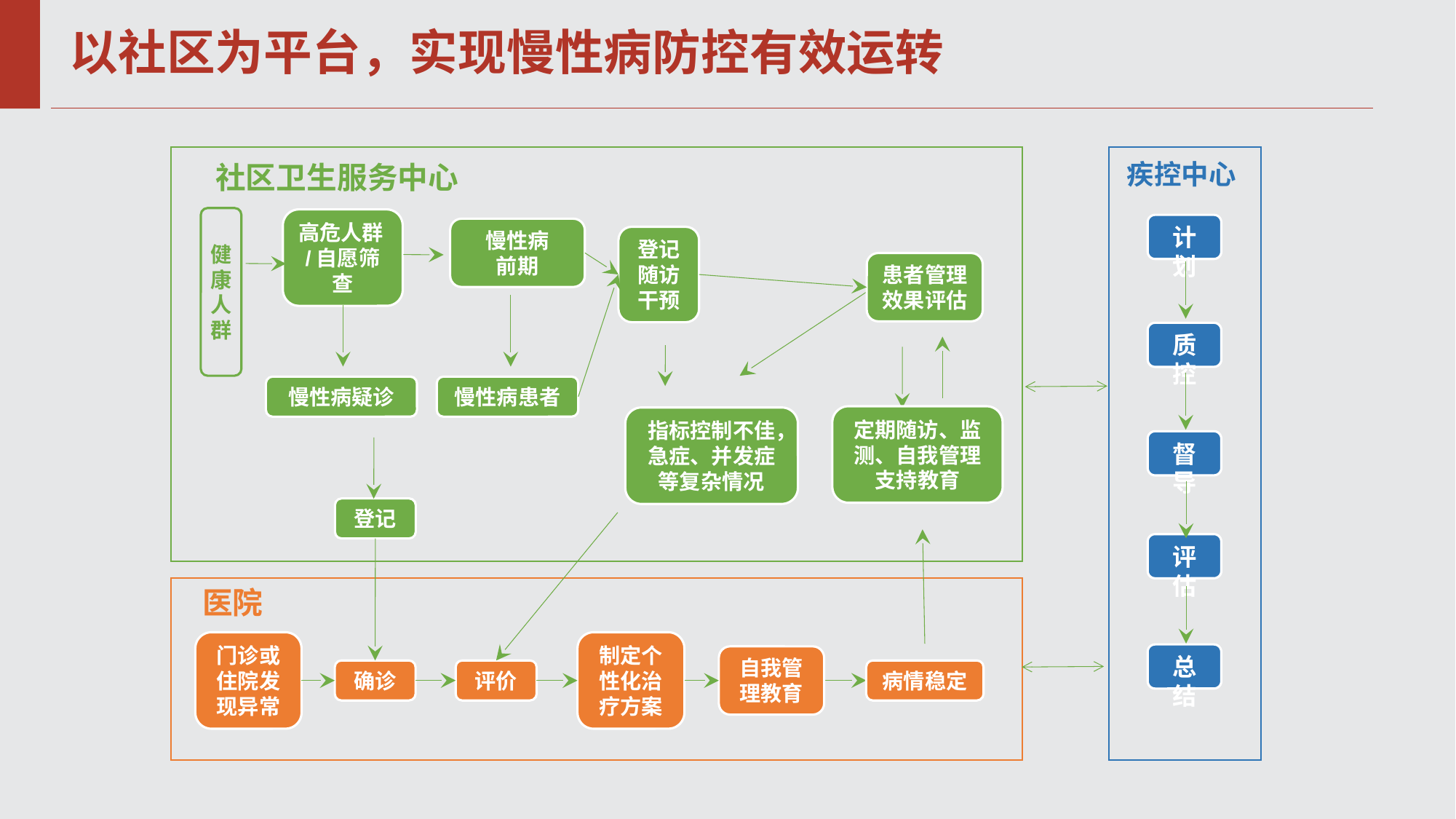

# 以社区为平台，实现慢性病防控有效运转

疾控中心
社区卫生服务中心
健
康
人
群
高危人群/自愿筛查
计划
慢性病
前期
登记
随访
干预
患者管理效果评估
质控
慢性病疑诊
慢性病患者
定期随访、监测、自我管理支持教育
指标控制不佳，急症、并发症等复杂情况
督导
登记
评估

医院
门诊或住院发现异常
制定个性化治疗方案
自我管理教育
总结
确诊
评价
病情稳定